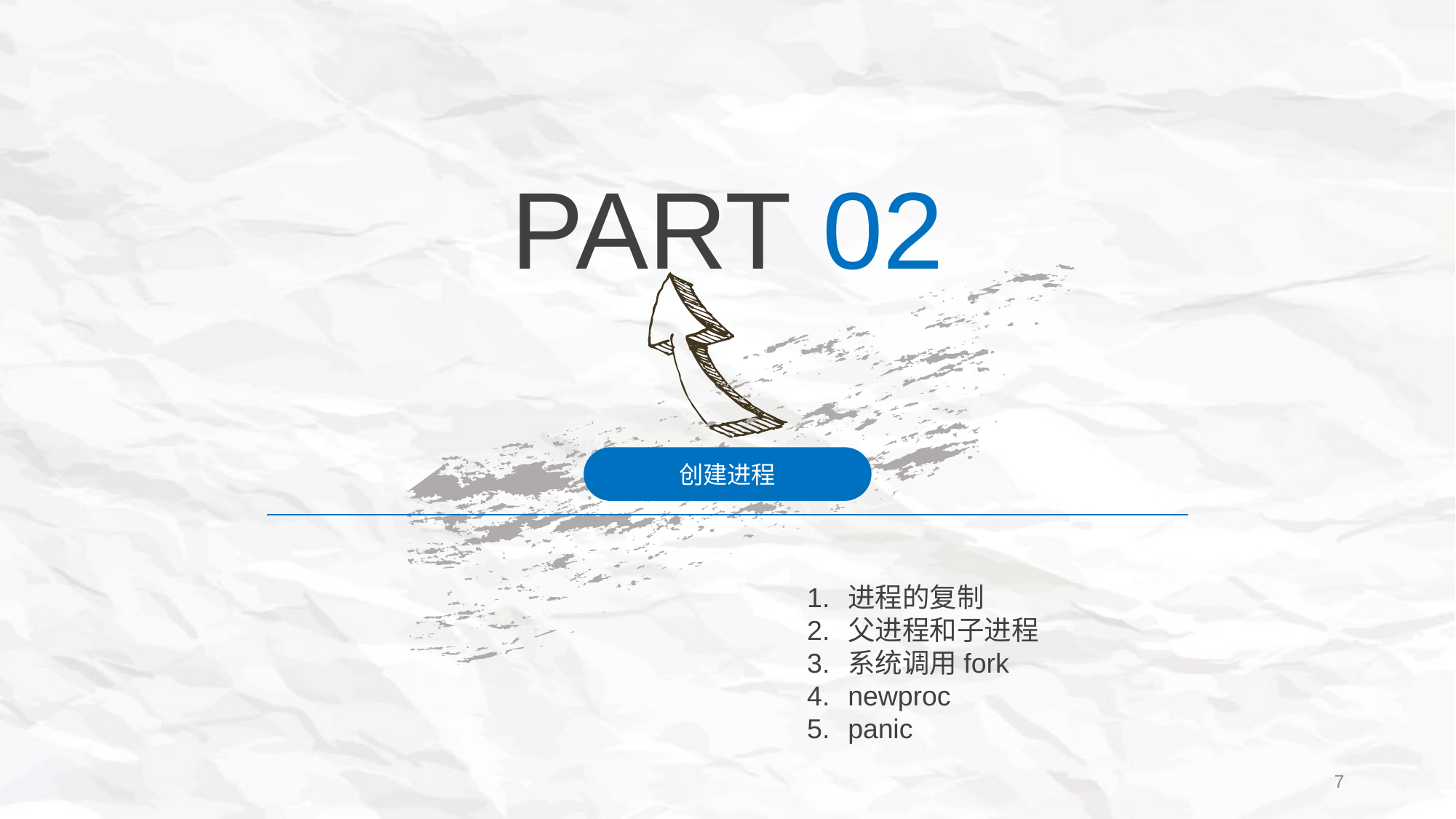

PART 02

创建进程
进程的复制
父进程和子进程
系统调用fork
newproc
panic
7